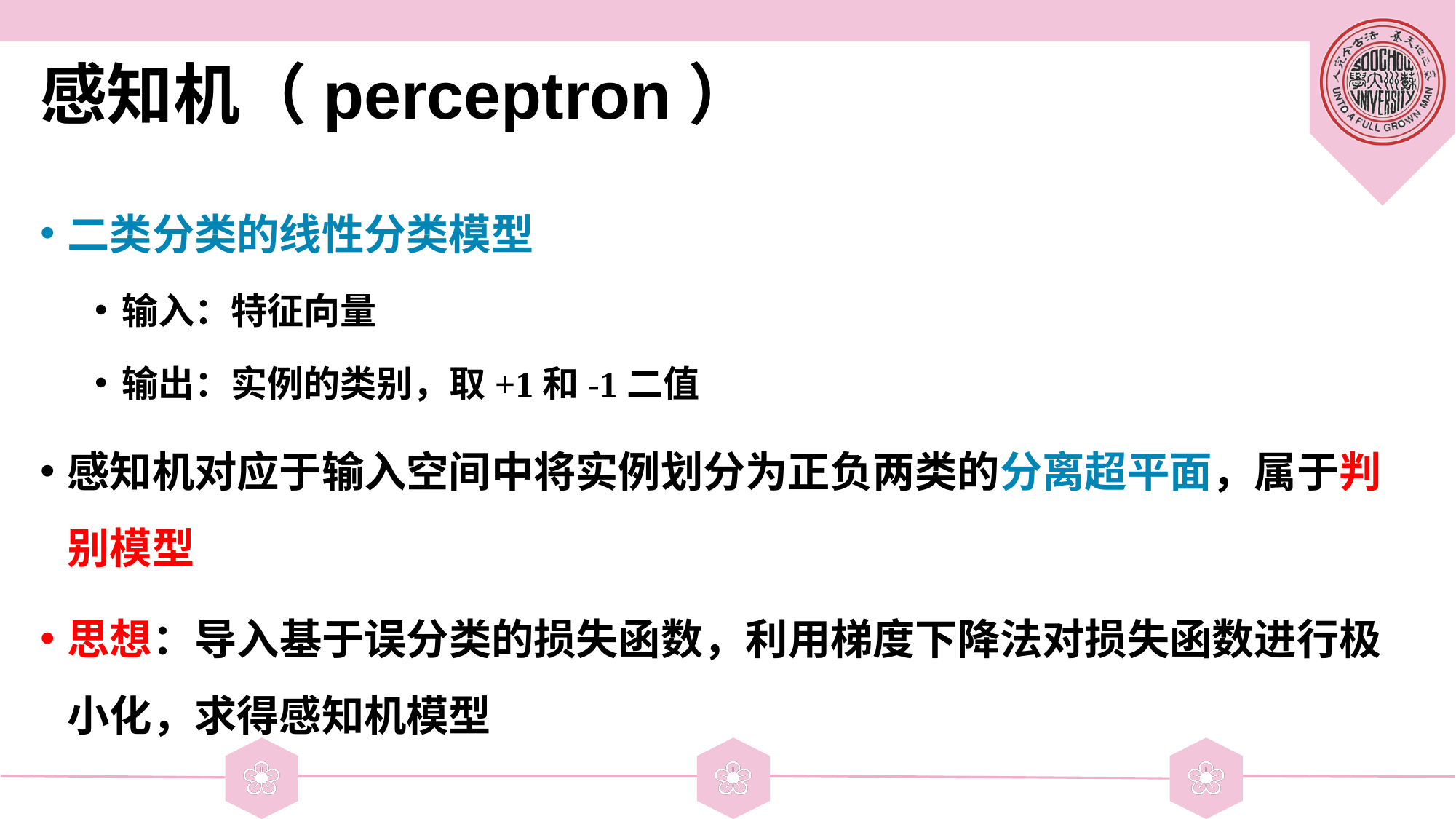

# 感知机（perceptron）
二类分类的线性分类模型
输入：特征向量
输出：实例的类别，取+1和-1二值
感知机对应于输入空间中将实例划分为正负两类的分离超平面，属于判别模型
思想：导入基于误分类的损失函数，利用梯度下降法对损失函数进行极小化，求得感知机模型